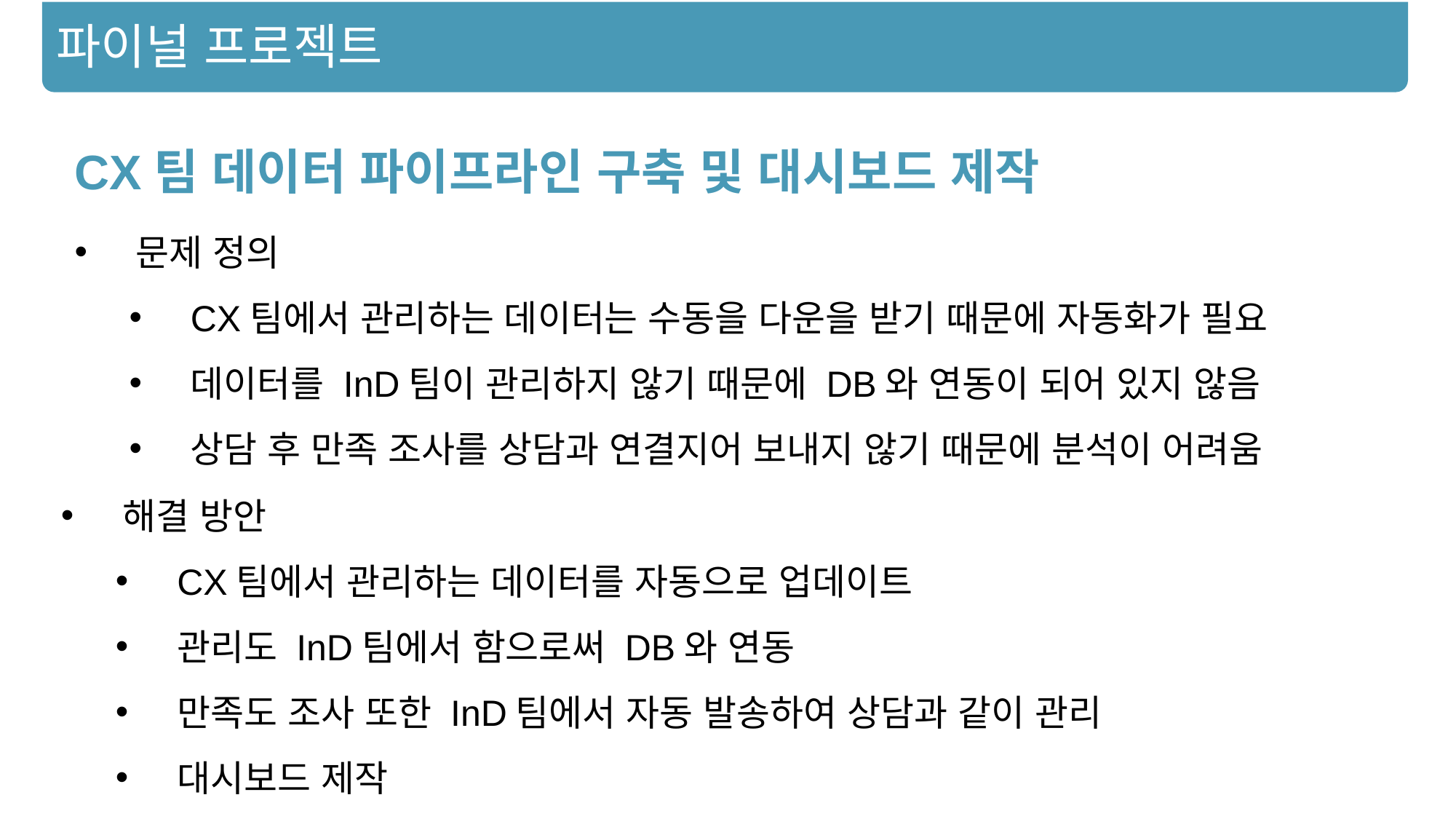

파이널 프로젝트
CX팀 데이터 파이프라인 구축 및 대시보드 제작
문제 정의
CX팀에서 관리하는 데이터는 수동을 다운을 받기 때문에 자동화가 필요
데이터를 InD팀이 관리하지 않기 때문에 DB와 연동이 되어 있지 않음
상담 후 만족 조사를 상담과 연결지어 보내지 않기 때문에 분석이 어려움

해결 방안
CX팀에서 관리하는 데이터를 자동으로 업데이트
관리도 InD팀에서 함으로써 DB와 연동
만족도 조사 또한 InD팀에서 자동 발송하여 상담과 같이 관리
대시보드 제작